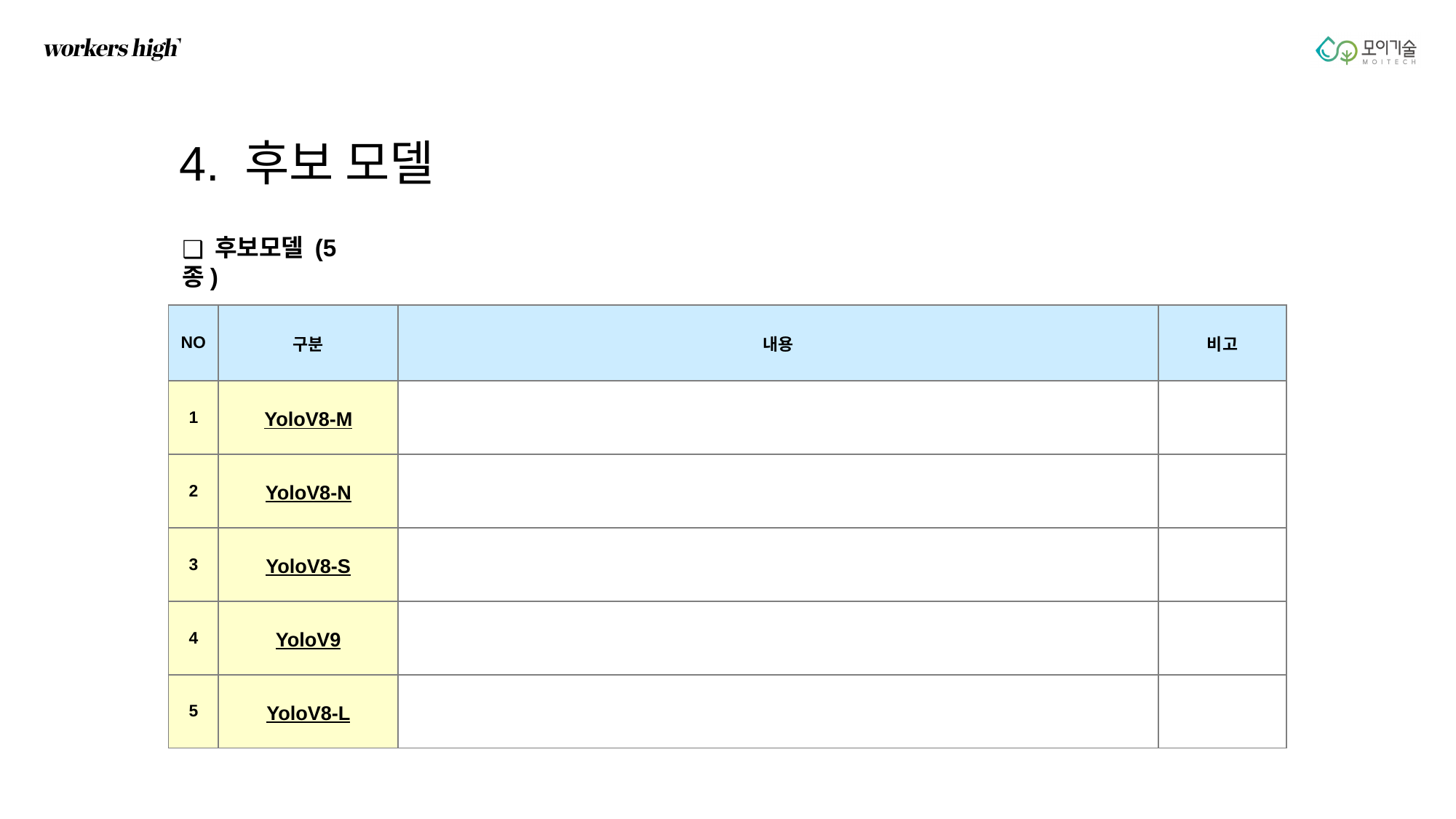

4. 후보 모델
 후보모델 (5종)
| NO | 구분 | 내용 | 비고 |
| --- | --- | --- | --- |
| 1 | YoloV8-M |  |  |
| 2 | YoloV8-N |  |  |
| 3 | YoloV8-S |  |  |
| 4 | YoloV9 |  |  |
| 5 | YoloV8-L |  |  |